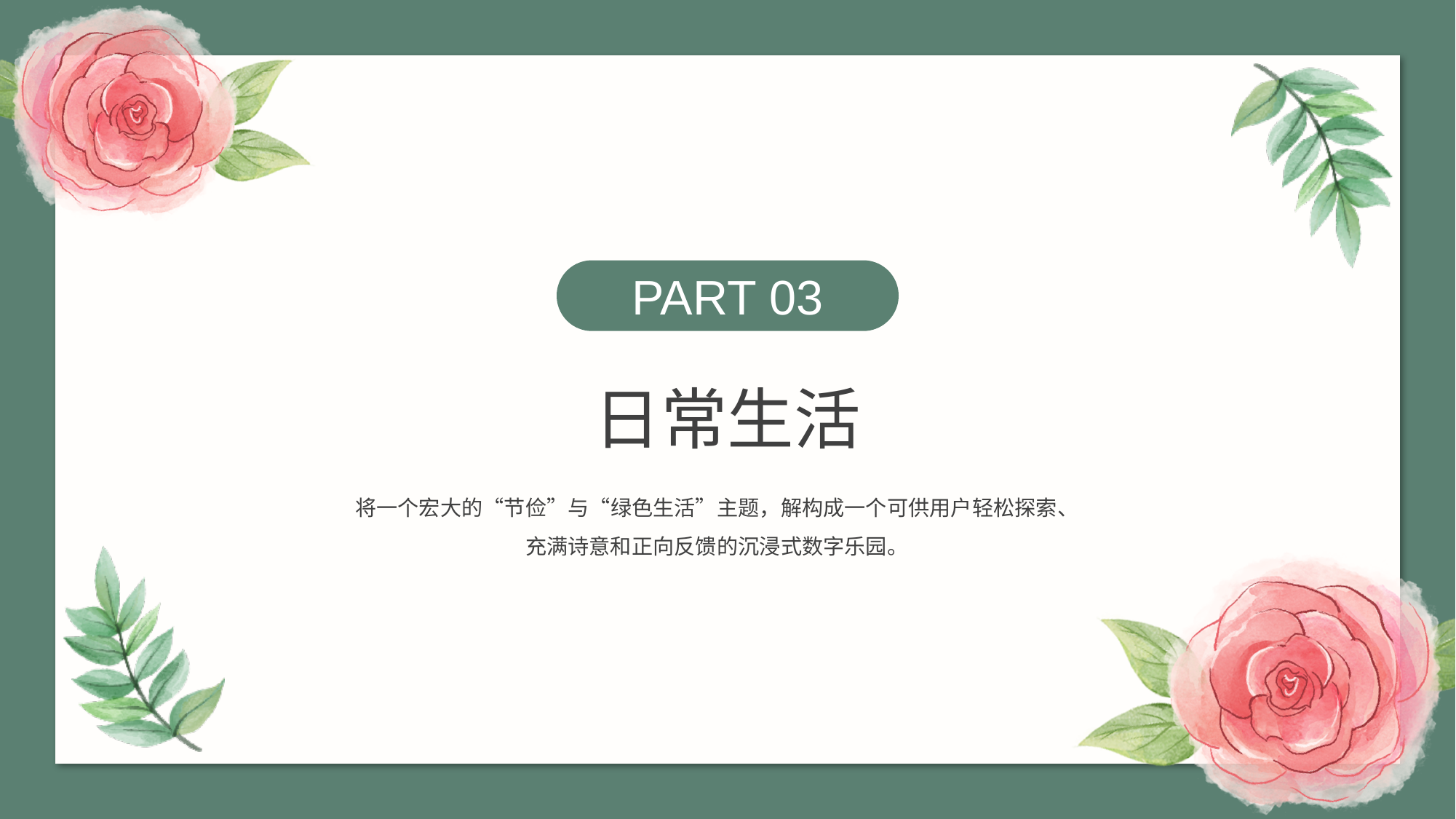

PART 03
日常生活
将一个宏大的“节俭”与“绿色生活”主题，解构成一个可供用户轻松探索、充满诗意和正向反馈的沉浸式数字乐园。